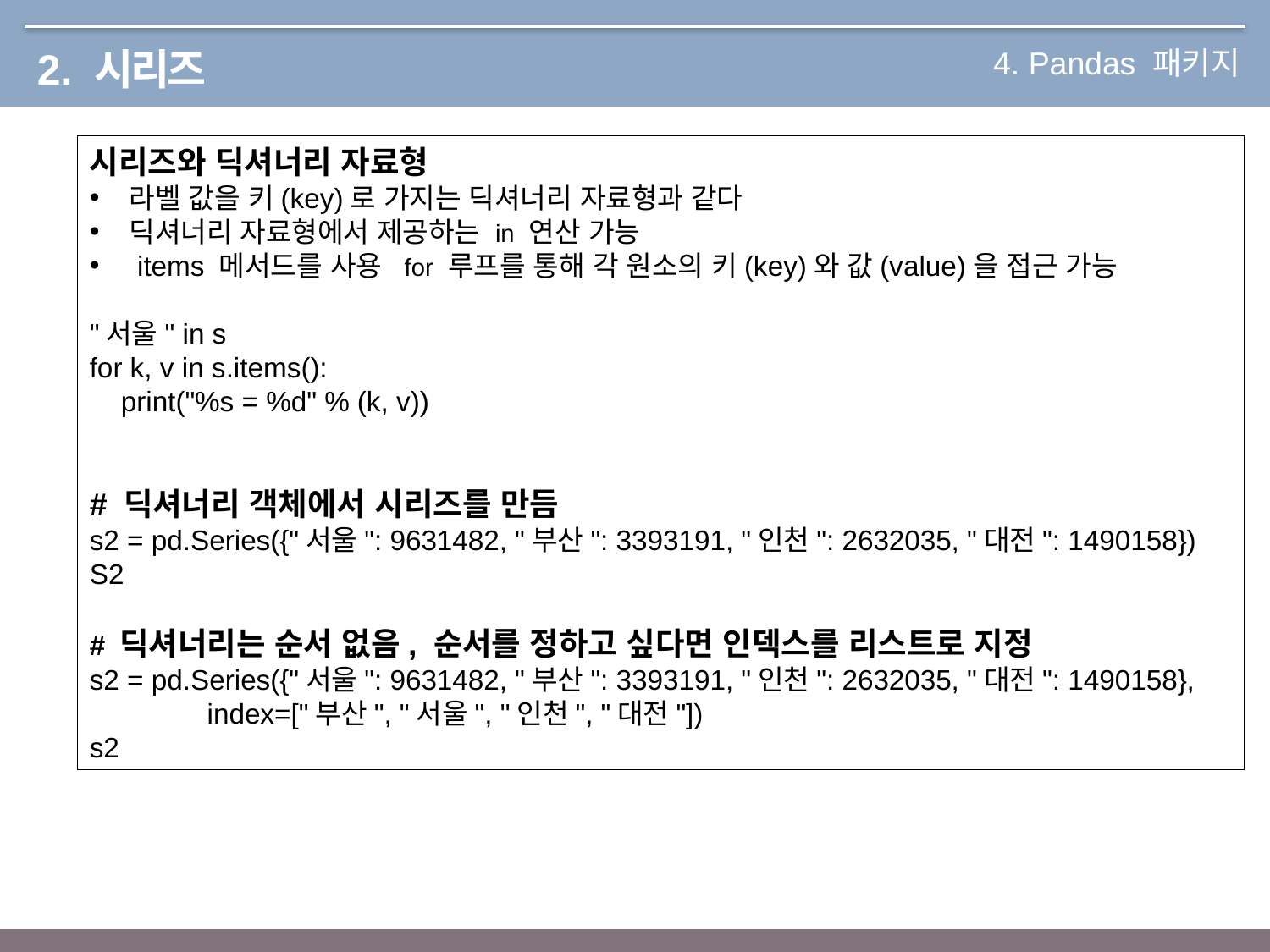

4. Pandas 패키지
2. 시리즈
시리즈와 딕셔너리 자료형
라벨 값을 키(key)로 가지는 딕셔너리 자료형과 같다
딕셔너리 자료형에서 제공하는 in 연산 가능
 items 메서드를 사용  for 루프를 통해 각 원소의 키(key)와 값(value)을 접근 가능

"서울" in s
for k, v in s.items():
    print("%s = %d" % (k, v))

# 딕셔너리 객체에서 시리즈를 만듬
s2 = pd.Series({"서울": 9631482, "부산": 3393191, "인천": 2632035, "대전": 1490158})
S2

# 딕셔너리는 순서 없음, 순서를 정하고 싶다면 인덱스를 리스트로 지정
s2 = pd.Series({"서울": 9631482, "부산": 3393191, "인천": 2632035, "대전": 1490158},
               index=["부산", "서울", "인천", "대전"])
s2